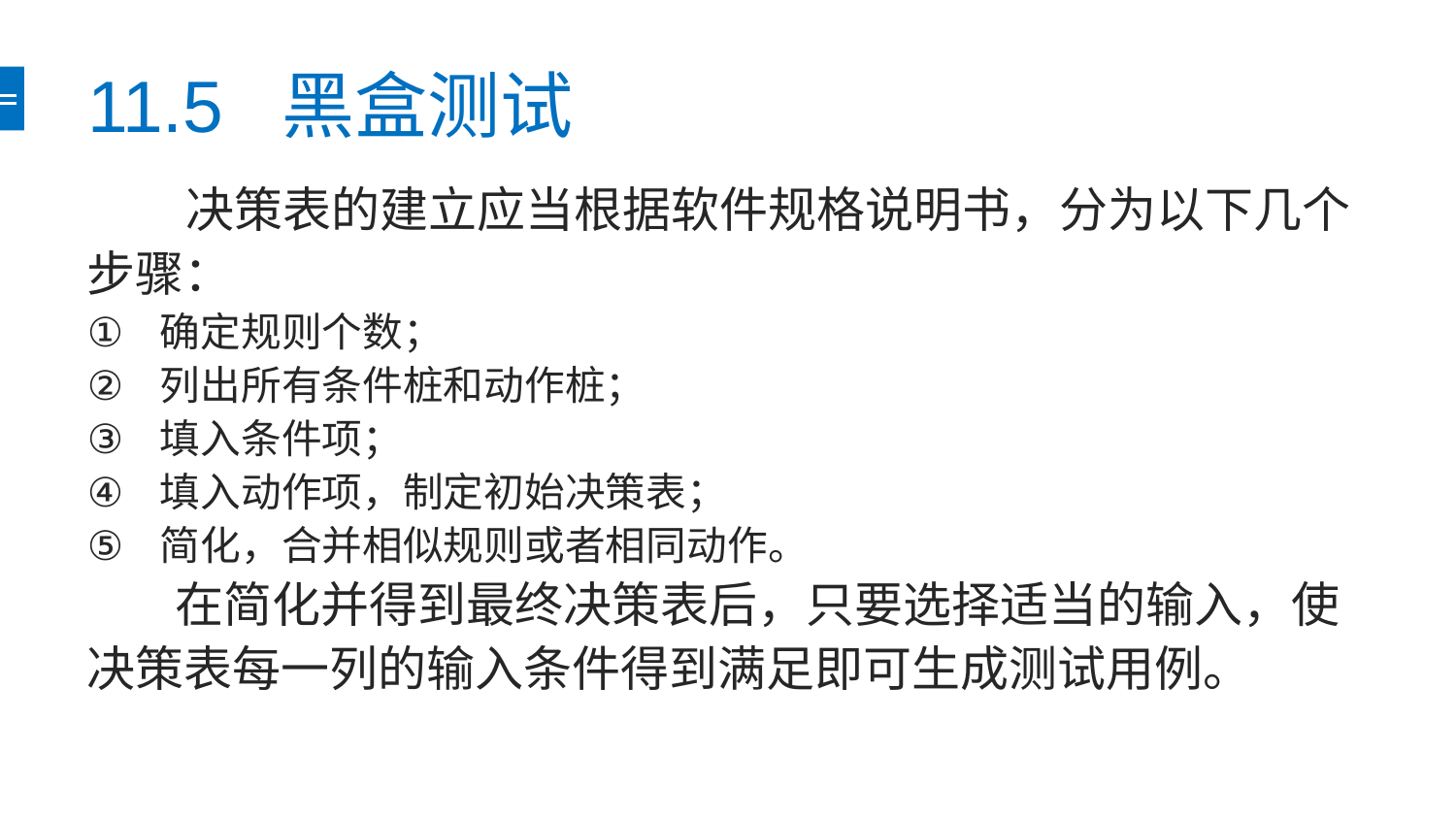

# 11.5  黑盒测试
        决策表的建立应当根据软件规格说明书，分为以下几个步骤：
确定规则个数；
列出所有条件桩和动作桩；
填入条件项；
填入动作项，制定初始决策表；
简化，合并相似规则或者相同动作。
       在简化并得到最终决策表后，只要选择适当的输入，使决策表每一列的输入条件得到满足即可生成测试用例。